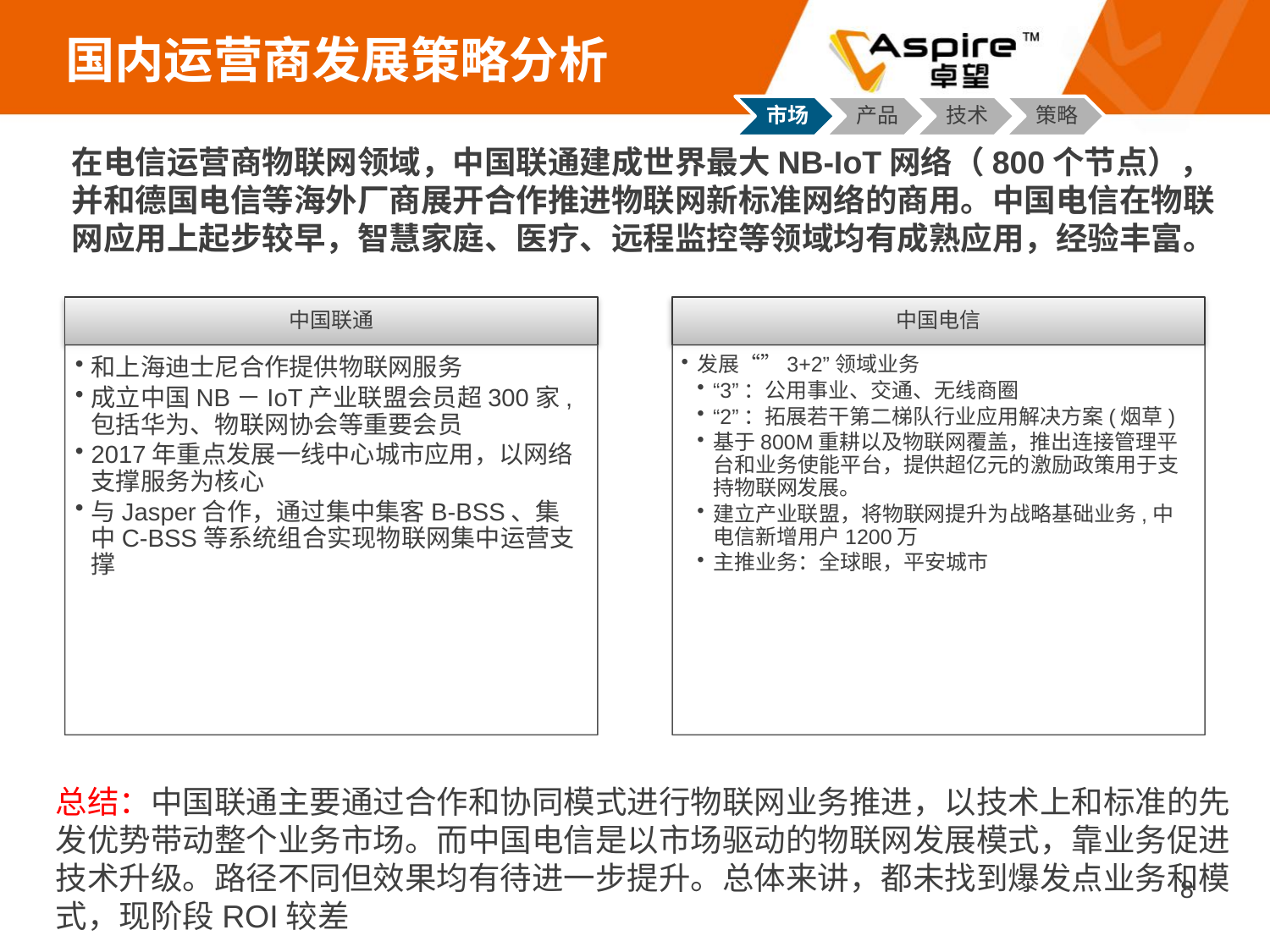

# 国内运营商发展策略分析
市场
产品
技术
策略
在电信运营商物联网领域，中国联通建成世界最大NB-IoT网络（800个节点），并和德国电信等海外厂商展开合作推进物联网新标准网络的商用。中国电信在物联网应用上起步较早，智慧家庭、医疗、远程监控等领域均有成熟应用，经验丰富。
中国联通
和上海迪士尼合作提供物联网服务
成立中国NB－IoT产业联盟会员超300家,包括华为、物联网协会等重要会员
2017年重点发展一线中心城市应用，以网络支撑服务为核心
与Jasper合作，通过集中集客B-BSS、集中C-BSS等系统组合实现物联网集中运营支撑

中国电信
发展“”3+2”领域业务
“3”：公用事业、交通、无线商圈
“2”：拓展若干第二梯队行业应用解决方案(烟草)
基于800M重耕以及物联网覆盖，推出连接管理平台和业务使能平台，提供超亿元的激励政策用于支持物联网发展。
建立产业联盟，将物联网提升为战略基础业务,中电信新增用户1200万
主推业务：全球眼，平安城市

总结：中国联通主要通过合作和协同模式进行物联网业务推进，以技术上和标准的先发优势带动整个业务市场。而中国电信是以市场驱动的物联网发展模式，靠业务促进技术升级。路径不同但效果均有待进一步提升。总体来讲，都未找到爆发点业务和模式，现阶段ROI较差
8